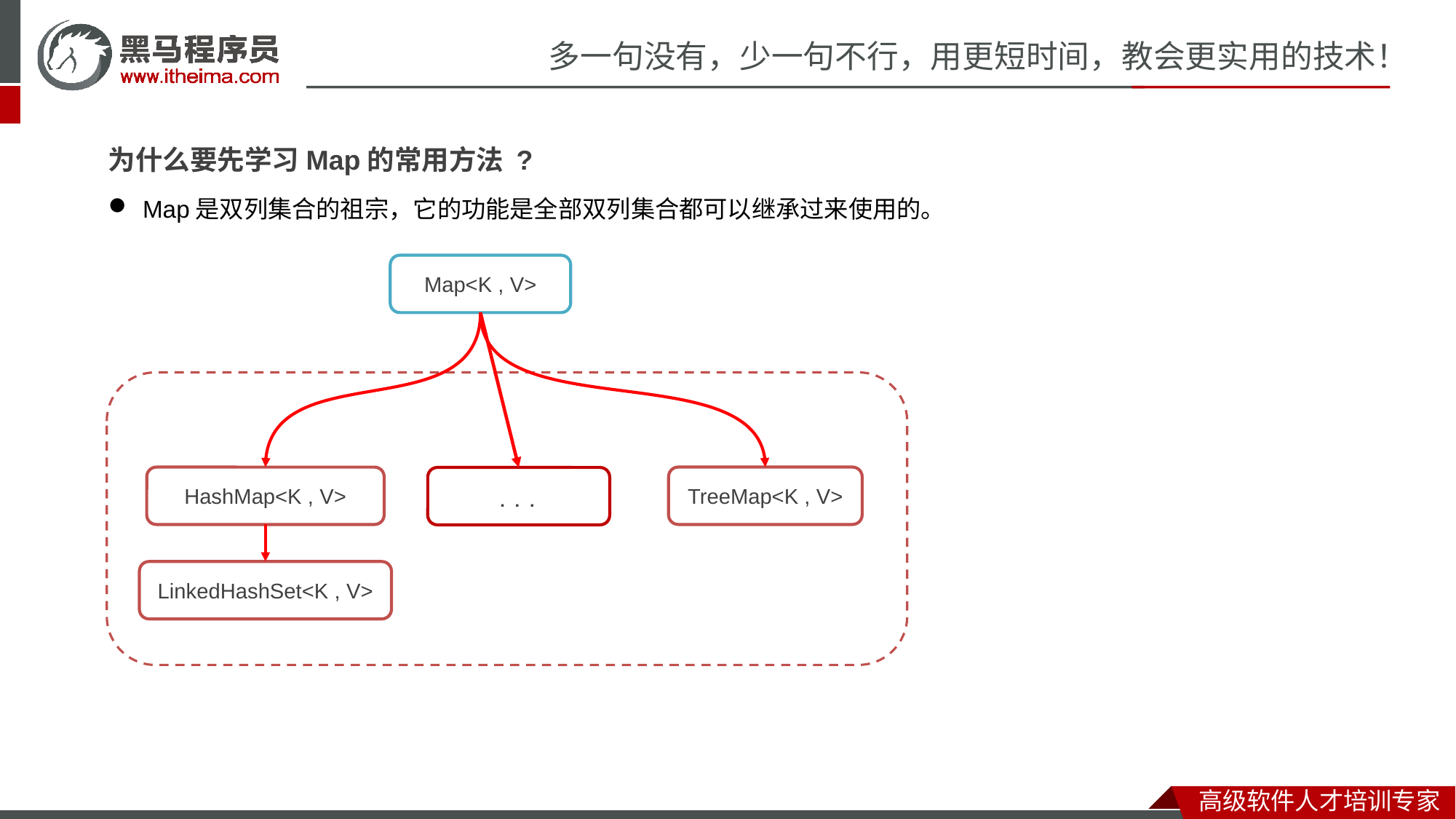

为什么要先学习Map的常用方法 ?
Map是双列集合的祖宗，它的功能是全部双列集合都可以继承过来使用的。
Map<K , V>

TreeMap<K , V>
HashMap<K , V>
...
LinkedHashSet<K , V>